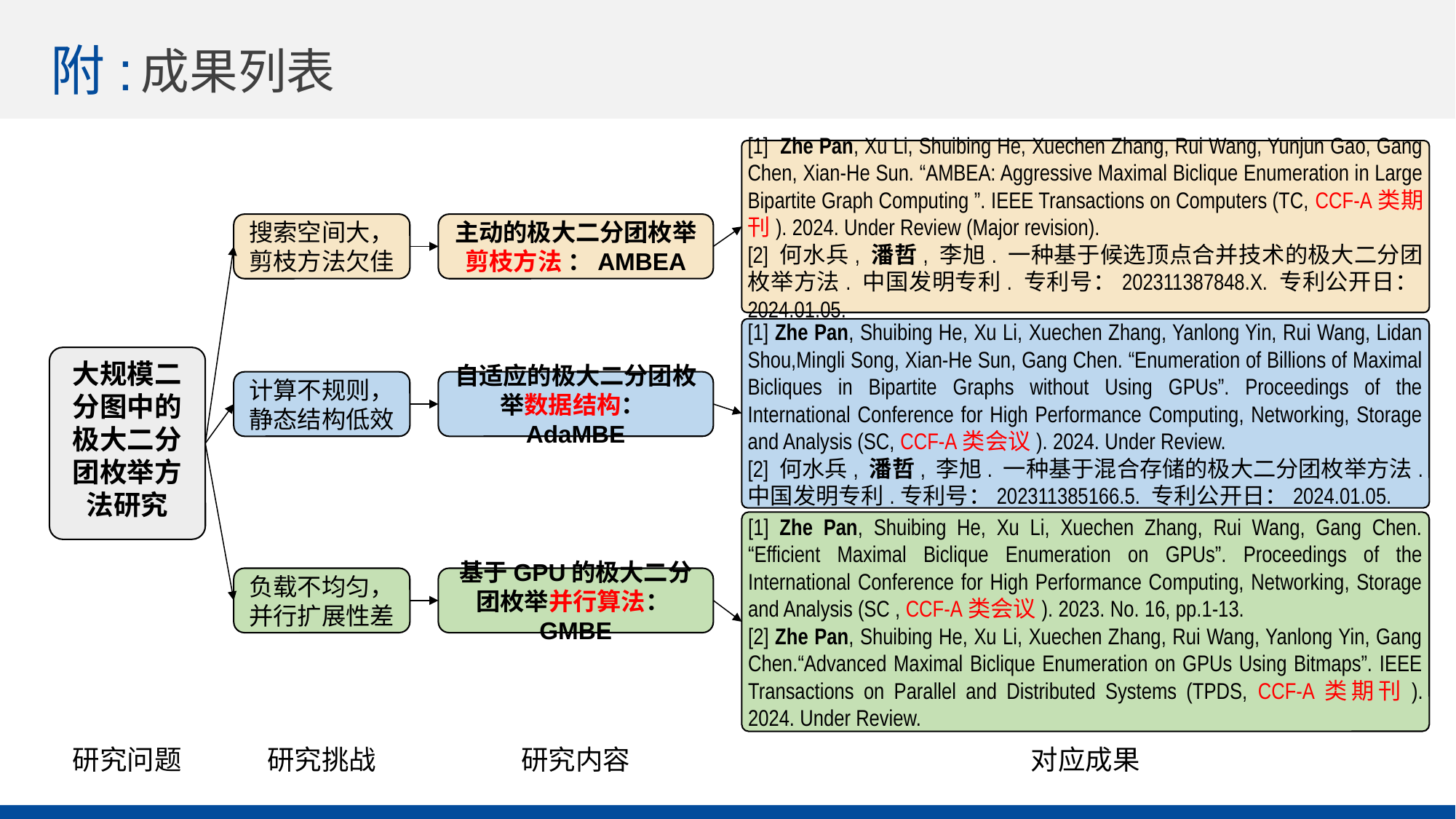

附:
成果列表
49
[1]  Zhe Pan, Xu Li, Shuibing He, Xuechen Zhang, Rui Wang, Yunjun Gao, Gang Chen, Xian-He Sun. “AMBEA: Aggressive Maximal Biclique Enumeration in Large Bipartite Graph Computing ”. IEEE Transactions on Computers (TC, CCF-A类期刊). 2024. Under Review (Major revision).
[2] 何水兵, 潘哲, 李旭. 一种基于候选顶点合并技术的极大二分团枚举方法. 中国发明专利. 专利号：202311387848.X. 专利公开日：2024.01.05.
[1] Zhe Pan, Shuibing He, Xu Li, Xuechen Zhang, Yanlong Yin, Rui Wang, Lidan Shou,Mingli Song, Xian-He Sun, Gang Chen. “Enumeration of Billions of Maximal Bicliques in Bipartite Graphs without Using GPUs”. Proceedings of the International Conference for High Performance Computing, Networking, Storage and Analysis (SC, CCF-A类会议). 2024. Under Review.
[2] 何水兵, 潘哲, 李旭. 一种基于混合存储的极大二分团枚举方法. 中国发明专利.专利号：202311385166.5. 专利公开日：2024.01.05.
[1] Zhe Pan, Shuibing He, Xu Li, Xuechen Zhang, Rui Wang, Gang Chen. “Efficient Maximal Biclique Enumeration on GPUs”. Proceedings of the International Conference for High Performance Computing, Networking, Storage and Analysis (SC , CCF-A类会议). 2023. No. 16, pp.1-13.
[2] Zhe Pan, Shuibing He, Xu Li, Xuechen Zhang, Rui Wang, Yanlong Yin, Gang Chen.“Advanced Maximal Biclique Enumeration on GPUs Using Bitmaps”. IEEE Transactions on Parallel and Distributed Systems (TPDS, CCF-A类期刊). 2024. Under Review.
对应成果
搜索空间大，剪枝方法欠佳
计算不规则，静态结构低效
负载不均匀，并行扩展性差
研究挑战
主动的极大二分团枚举剪枝方法 ：AMBEA
自适应的极大二分团枚举数据结构：AdaMBE
基于GPU的极大二分团枚举并行算法：GMBE
研究内容
大规模二分图中的极大二分团枚举方法研究
研究问题